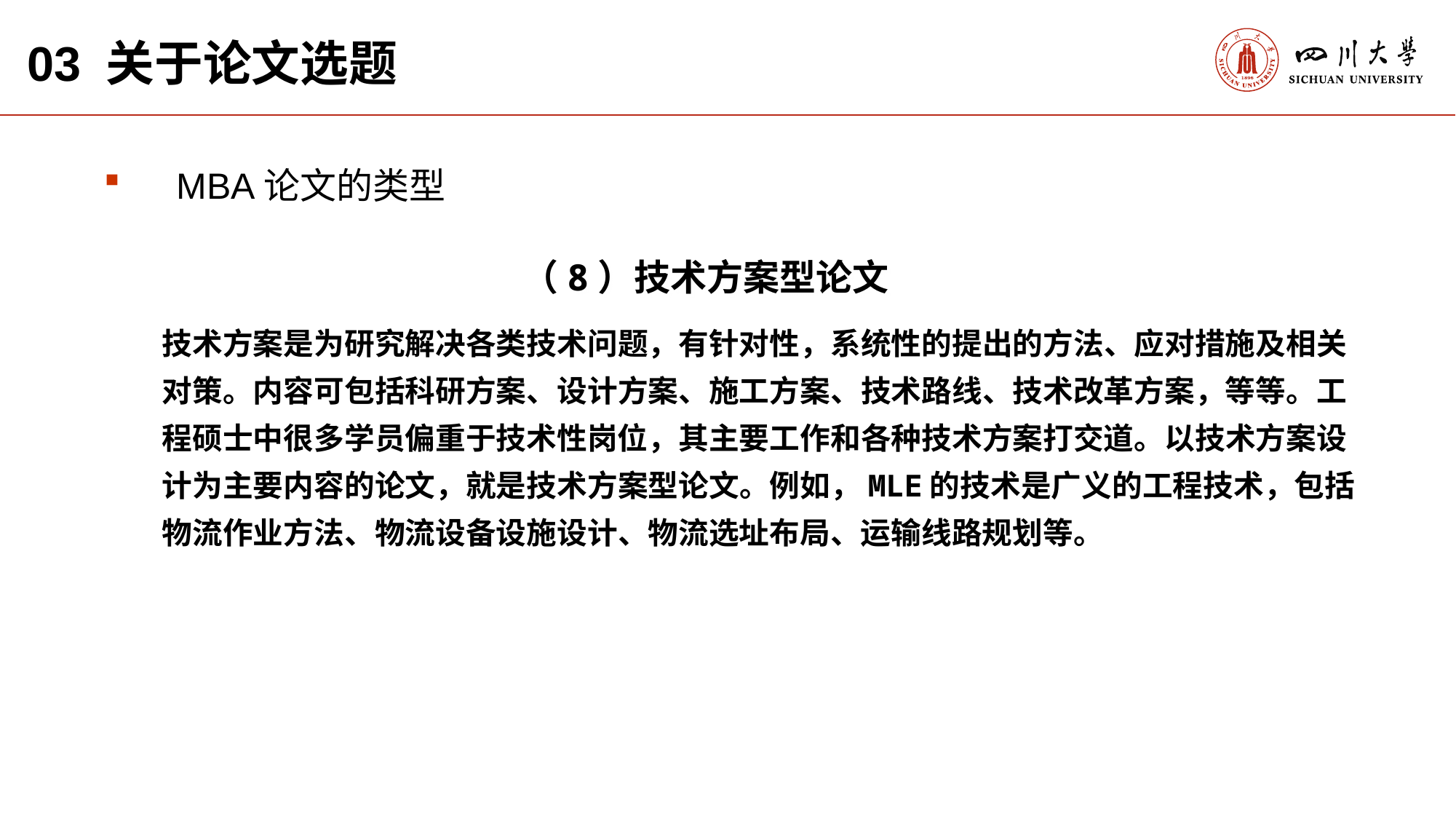

03 关于论文选题
MBA论文的类型
（8）技术方案型论文
技术方案是为研究解决各类技术问题，有针对性，系统性的提出的方法、应对措施及相关对策。内容可包括科研方案、设计方案、施工方案、技术路线、技术改革方案，等等。工程硕士中很多学员偏重于技术性岗位，其主要工作和各种技术方案打交道。以技术方案设计为主要内容的论文，就是技术方案型论文。例如，MLE的技术是广义的工程技术，包括物流作业方法、物流设备设施设计、物流选址布局、运输线路规划等。